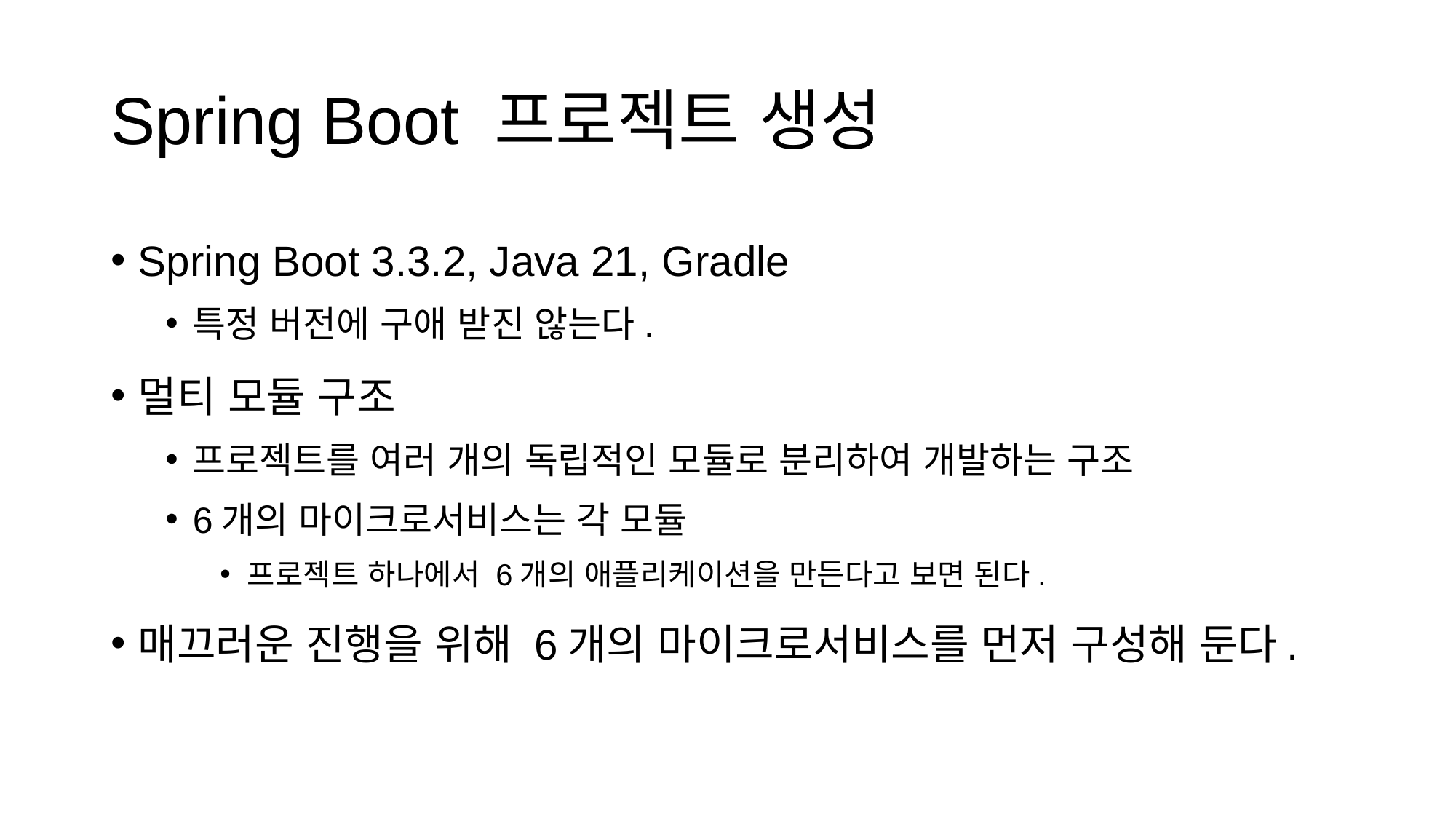

# Spring Boot 프로젝트 생성
Spring Boot 3.3.2, Java 21, Gradle
특정 버전에 구애 받진 않는다.
멀티 모듈 구조
프로젝트를 여러 개의 독립적인 모듈로 분리하여 개발하는 구조
6개의 마이크로서비스는 각 모듈
프로젝트 하나에서 6개의 애플리케이션을 만든다고 보면 된다.
매끄러운 진행을 위해 6개의 마이크로서비스를 먼저 구성해 둔다.